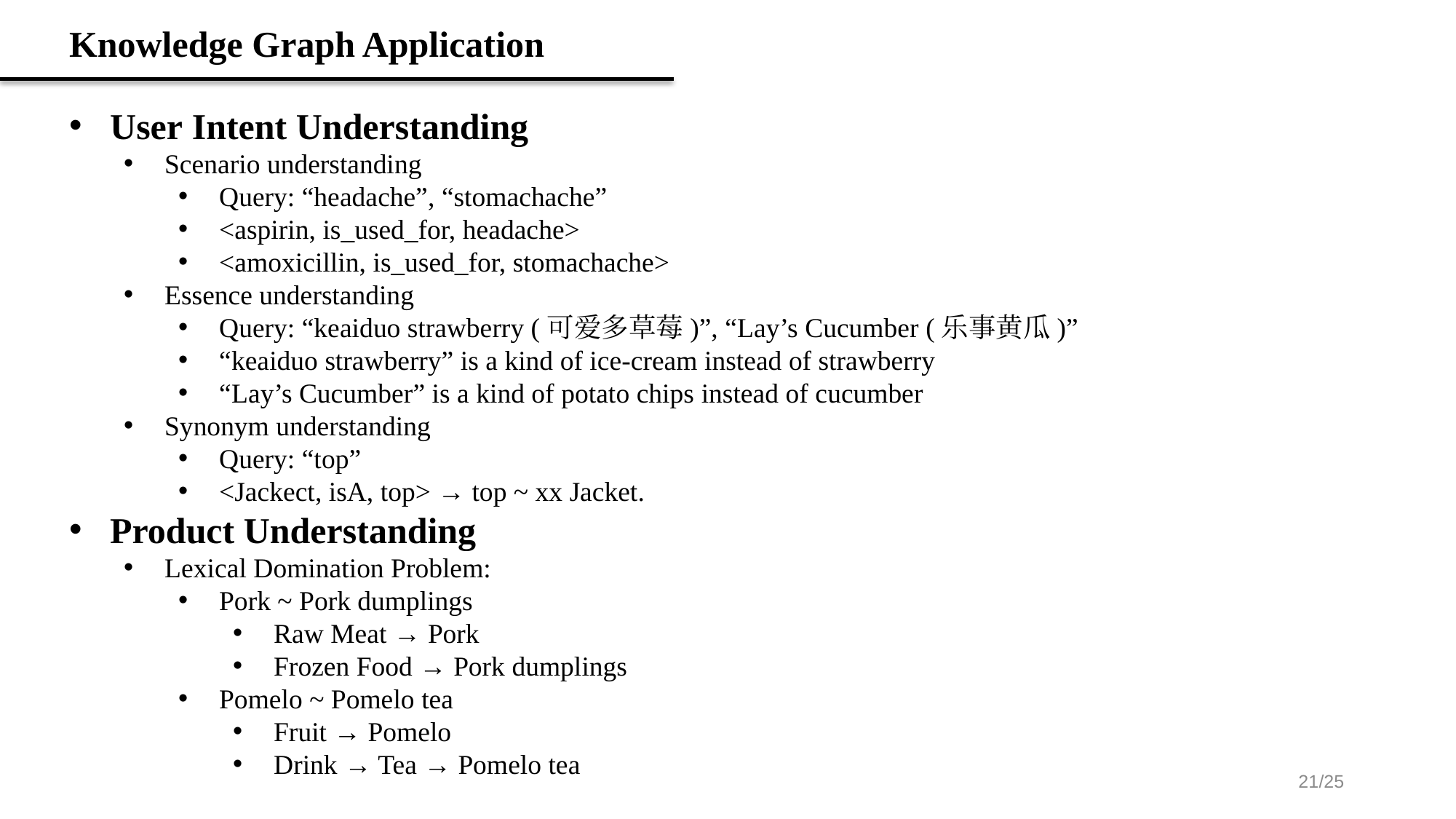

Knowledge Graph Application

User Intent Understanding
Scenario understanding
Query: “headache”, “stomachache”
<aspirin, is_used_for, headache>
<amoxicillin, is_used_for, stomachache>
Essence understanding
Query: “keaiduo strawberry (可爱多草莓)”, “Lay’s Cucumber (乐事黄瓜)”
“keaiduo strawberry” is a kind of ice-cream instead of strawberry
“Lay’s Cucumber” is a kind of potato chips instead of cucumber
Synonym understanding
Query: “top”
<Jackect, isA, top> → top ~ xx Jacket.
Product Understanding
Lexical Domination Problem:
Pork ~ Pork dumplings
Raw Meat → Pork
Frozen Food → Pork dumplings
Pomelo ~ Pomelo tea
Fruit → Pomelo
Drink → Tea → Pomelo tea
21/25